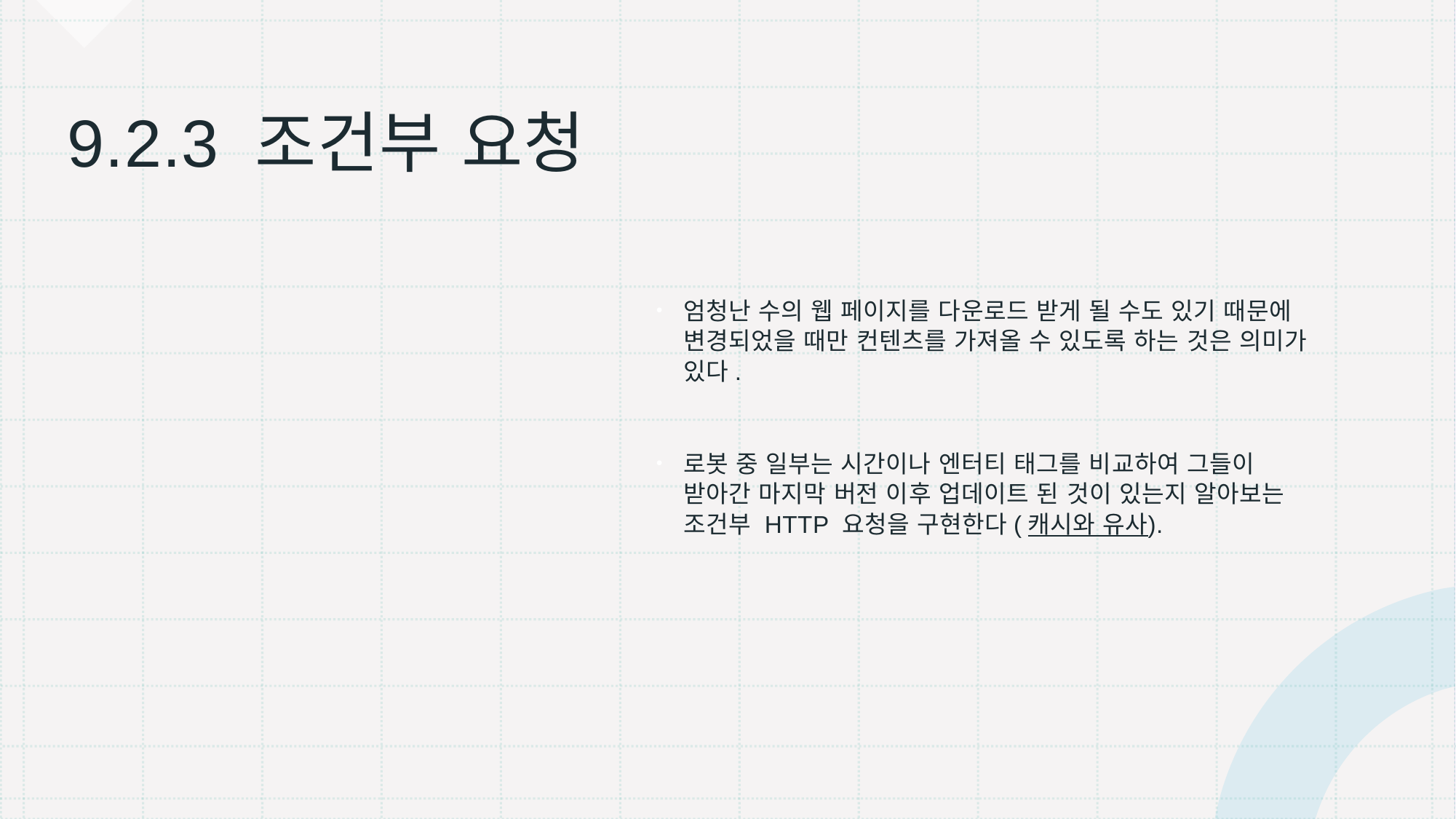

엄청난 수의 웹 페이지를 다운로드 받게 될 수도 있기 때문에 변경되었을 때만 컨텐츠를 가져올 수 있도록 하는 것은 의미가 있다.

로봇 중 일부는 시간이나 엔터티 태그를 비교하여 그들이 받아간 마지막 버전 이후 업데이트 된 것이 있는지 알아보는 조건부 HTTP 요청을 구현한다(캐시와 유사).
# 9.2.3 조건부 요청